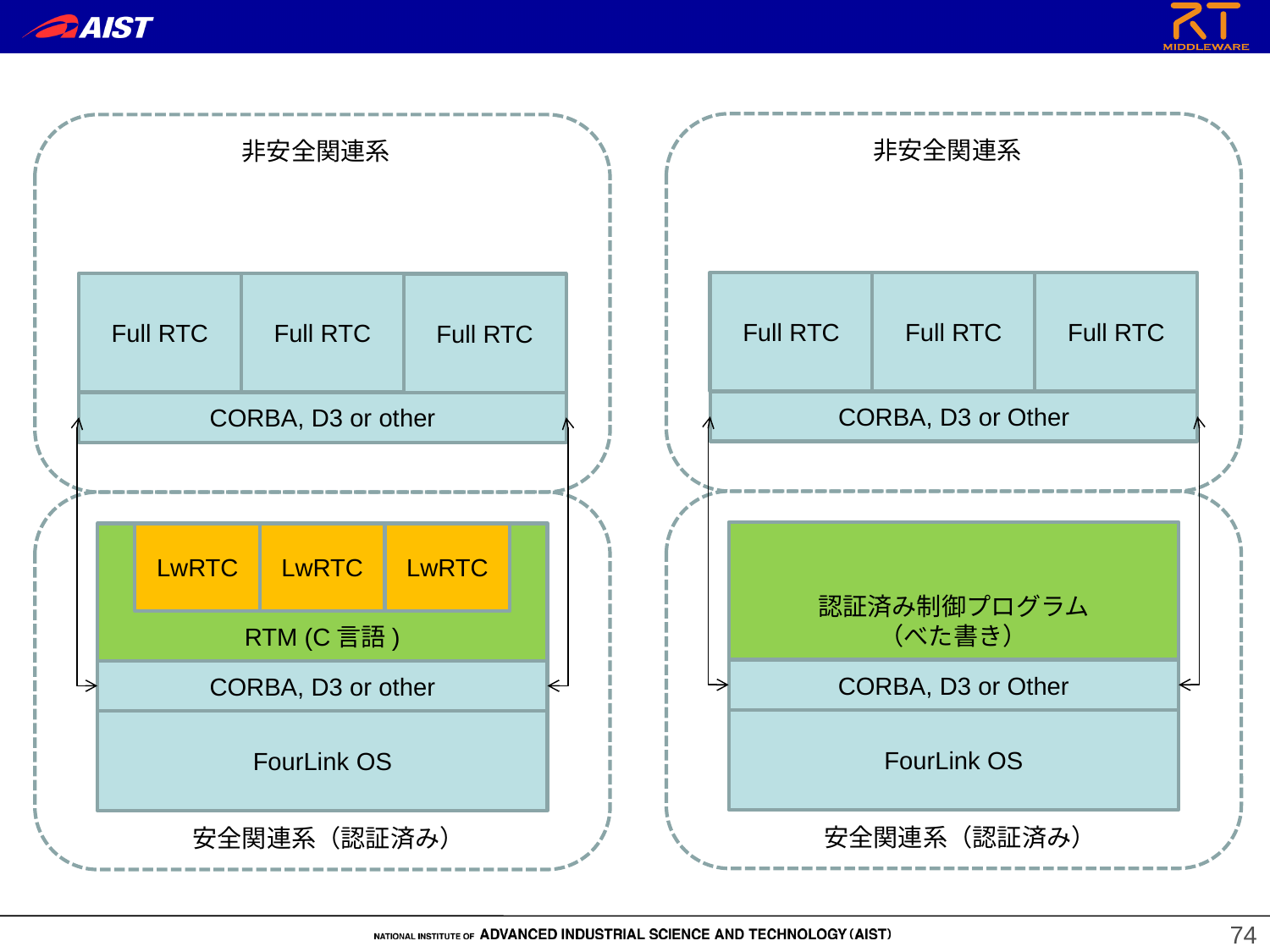

非安全関連系
非安全関連系
Full RTC
Full RTC
Full RTC
Full RTC
Full RTC
Full RTC
CORBA, D3 or Other
CORBA, D3 or other

認証済み制御プログラム
（べた書き）

RTM (C言語)
LwRTC
LwRTC
LwRTC
CORBA, D3 or Other
CORBA, D3 or other
FourLink OS
FourLink OS
安全関連系（認証済み）
安全関連系（認証済み）
74